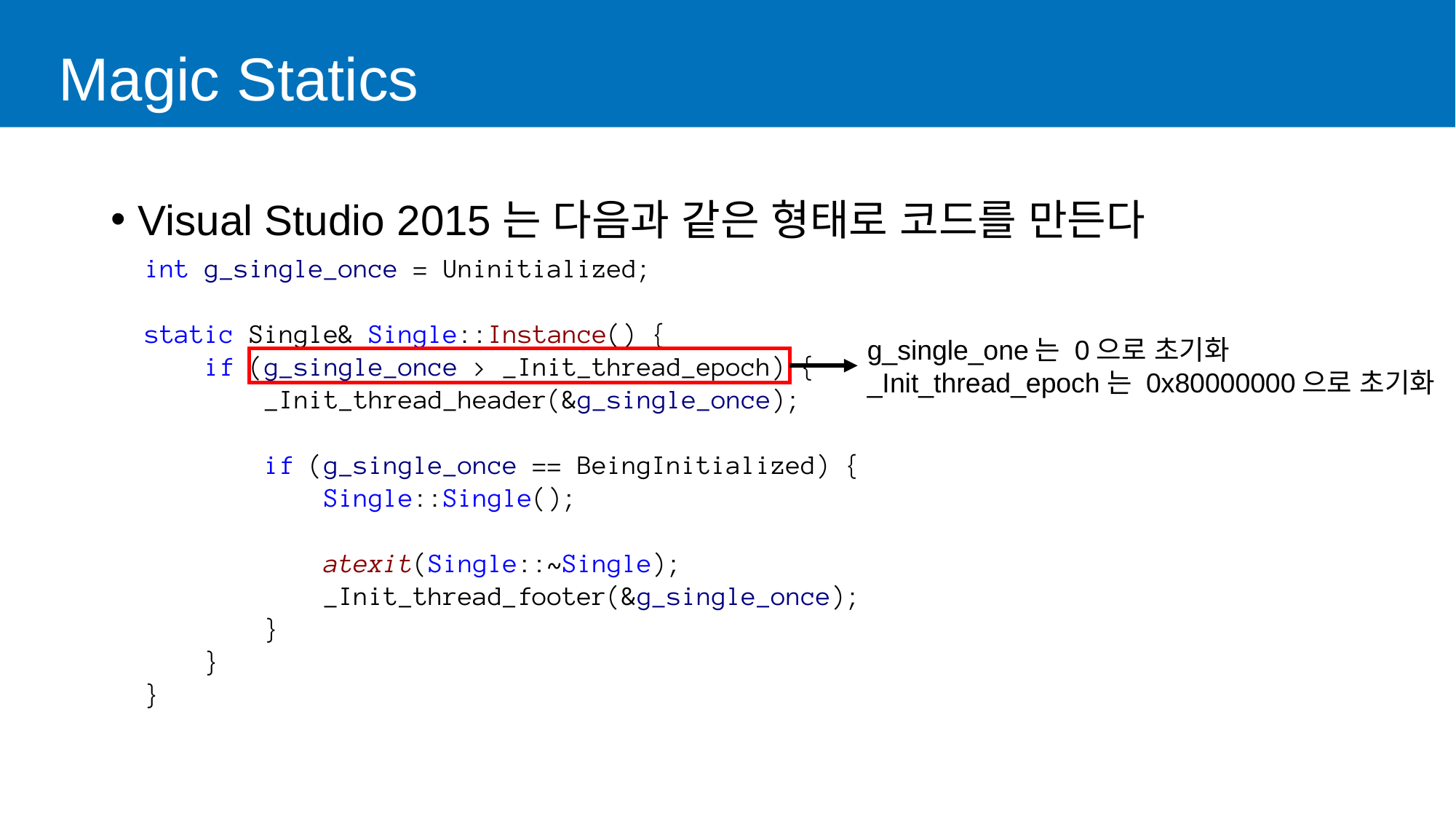

# Magic Statics
Visual Studio 2015는 다음과 같은 형태로 코드를 만든다
int g_single_once = Uninitialized;

static Single& Single::Instance() {
    if (g_single_once > _Init_thread_epoch) {
        _Init_thread_header(&g_single_once);
        if (g_single_once == BeingInitialized) {
            Single::Single();

            atexit(Single::~Single);
            _Init_thread_footer(&g_single_once);
        }
    }
}
g_single_one는 0으로 초기화
_Init_thread_epoch는 0x80000000으로 초기화